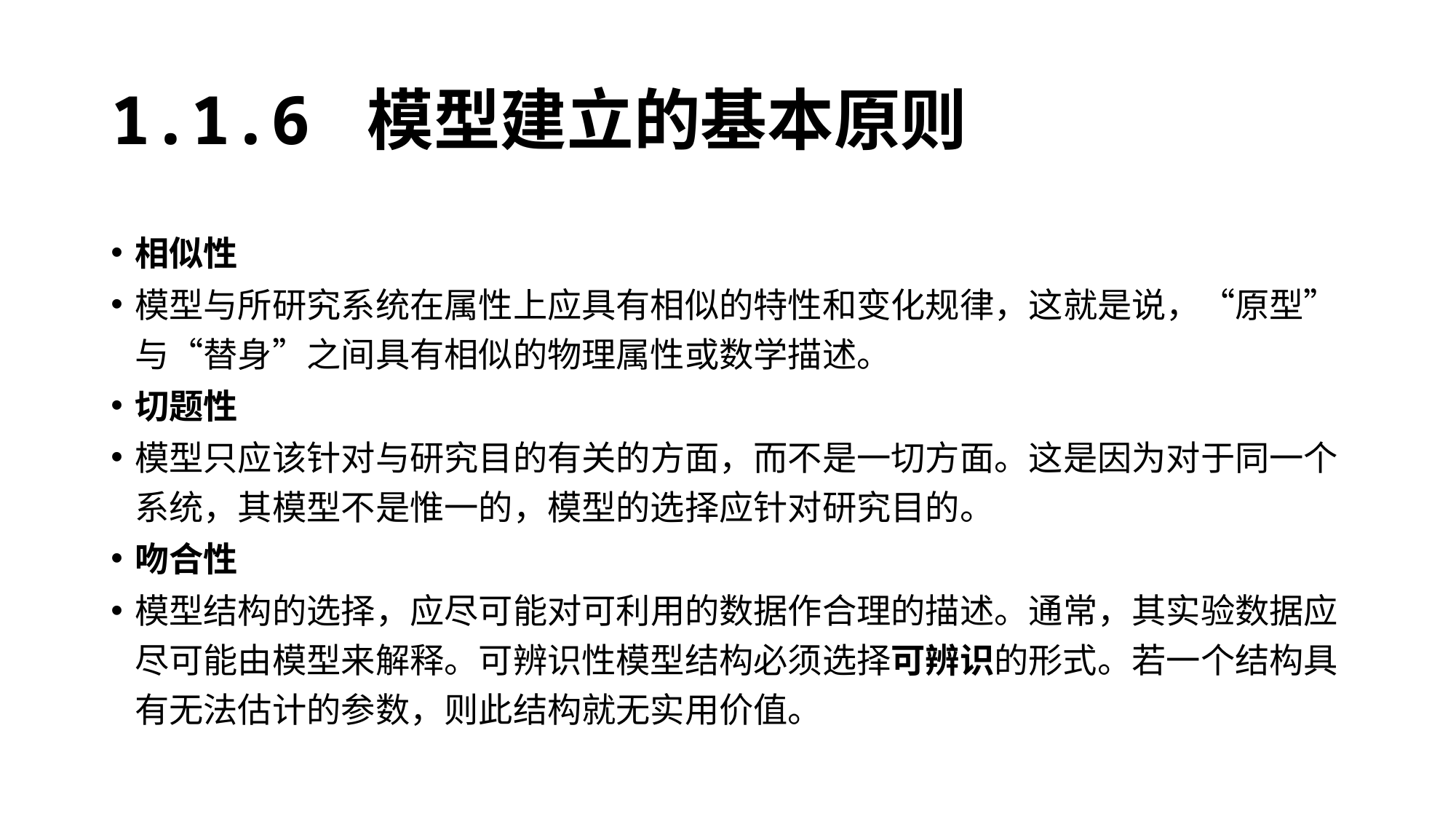

# 1.1.6 模型建立的基本原则
相似性
模型与所研究系统在属性上应具有相似的特性和变化规律，这就是说，“原型”与“替身”之间具有相似的物理属性或数学描述。
切题性
模型只应该针对与研究目的有关的方面，而不是一切方面。这是因为对于同一个系统，其模型不是惟一的，模型的选择应针对研究目的。
吻合性
模型结构的选择，应尽可能对可利用的数据作合理的描述。通常，其实验数据应尽可能由模型来解释。可辨识性模型结构必须选择可辨识的形式。若一个结构具有无法估计的参数，则此结构就无实用价值。